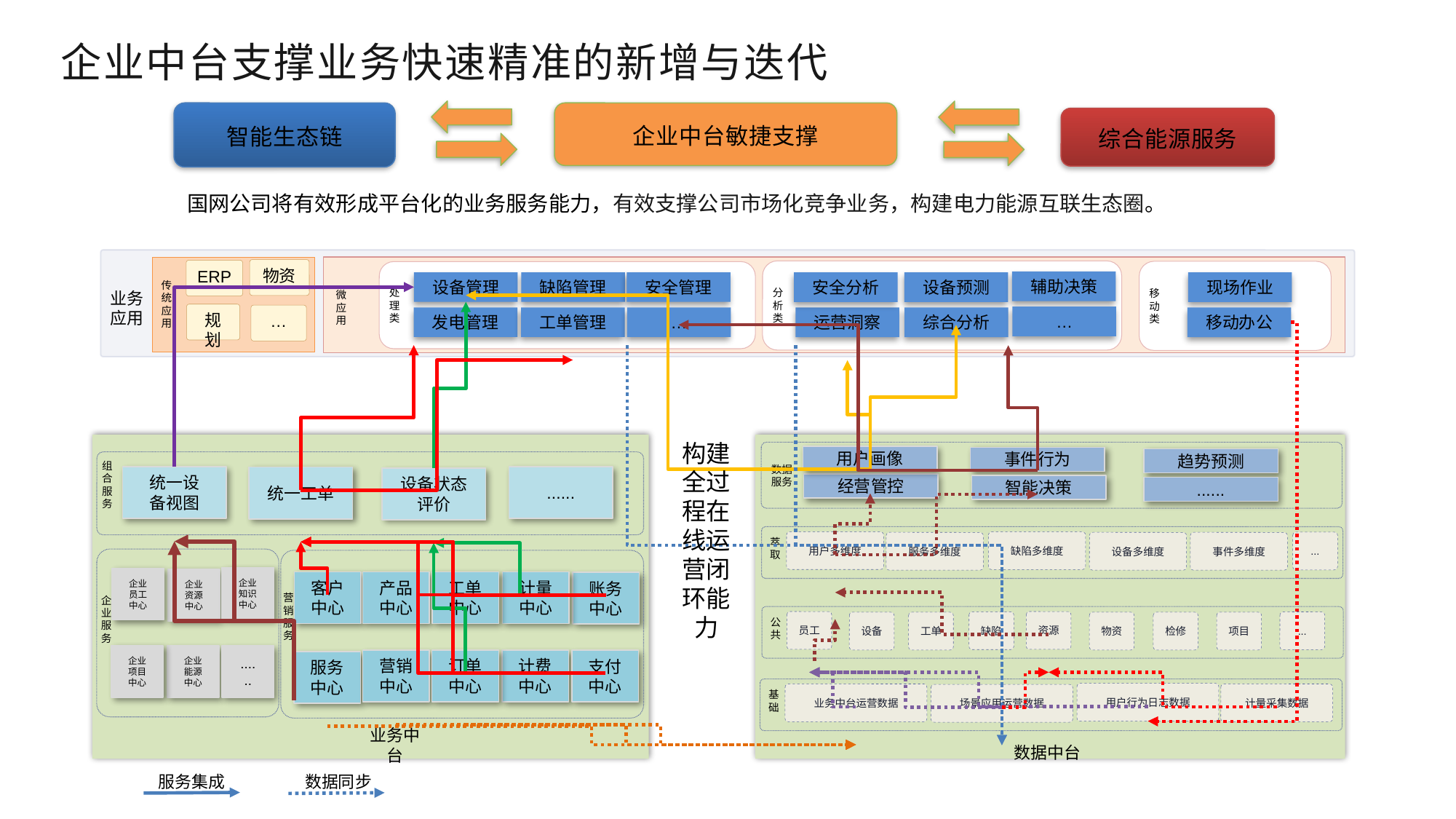

企业中台支撑业务快速精准的新增与迭代

企业中台敏捷支撑
智能生态链
综合能源服务

国网公司将有效形成平台化的业务服务能力，有效支撑公司市场化竞争业务，构建电力能源互联生态圈。

物资
ERP
分
析
类
移
动
类
处
理
类
辅助决策
设备管理
缺陷管理
安全管理
安全分析
设备预测
现场作业
传统应
用
微
应
用
业务
应用
规划
…

…
发电管理
工单管理
…
运营洞察
综合分析
移动办公
构建全过程在线运营闭环能力

组合服务
统一设
备视图
......
统一工单
设备状态评价

企业知识中心
企业员工中心
企业资源中心
客户中心
产品中心
工单中心
计量中心
账务中心

营销服务

企业服务
企业项目中心
......
企业能源中心
营销中心
订单中心
计费中心
支付中心
服务中心
业务中台

用户画像
事件行为
趋势预测
数据服务
经营管控
智能决策
......

用户多维度
缺陷多维度
萃取
...
事件多维度
设备多维度
服务多维度

员工
资源
缺陷
公共
...
项目
检修
物资
设备
工单

用户行为日志数据
业务中台运营数据
计量采集数据
基础
场景应用运营数据
数据中台
服务集成
数据同步